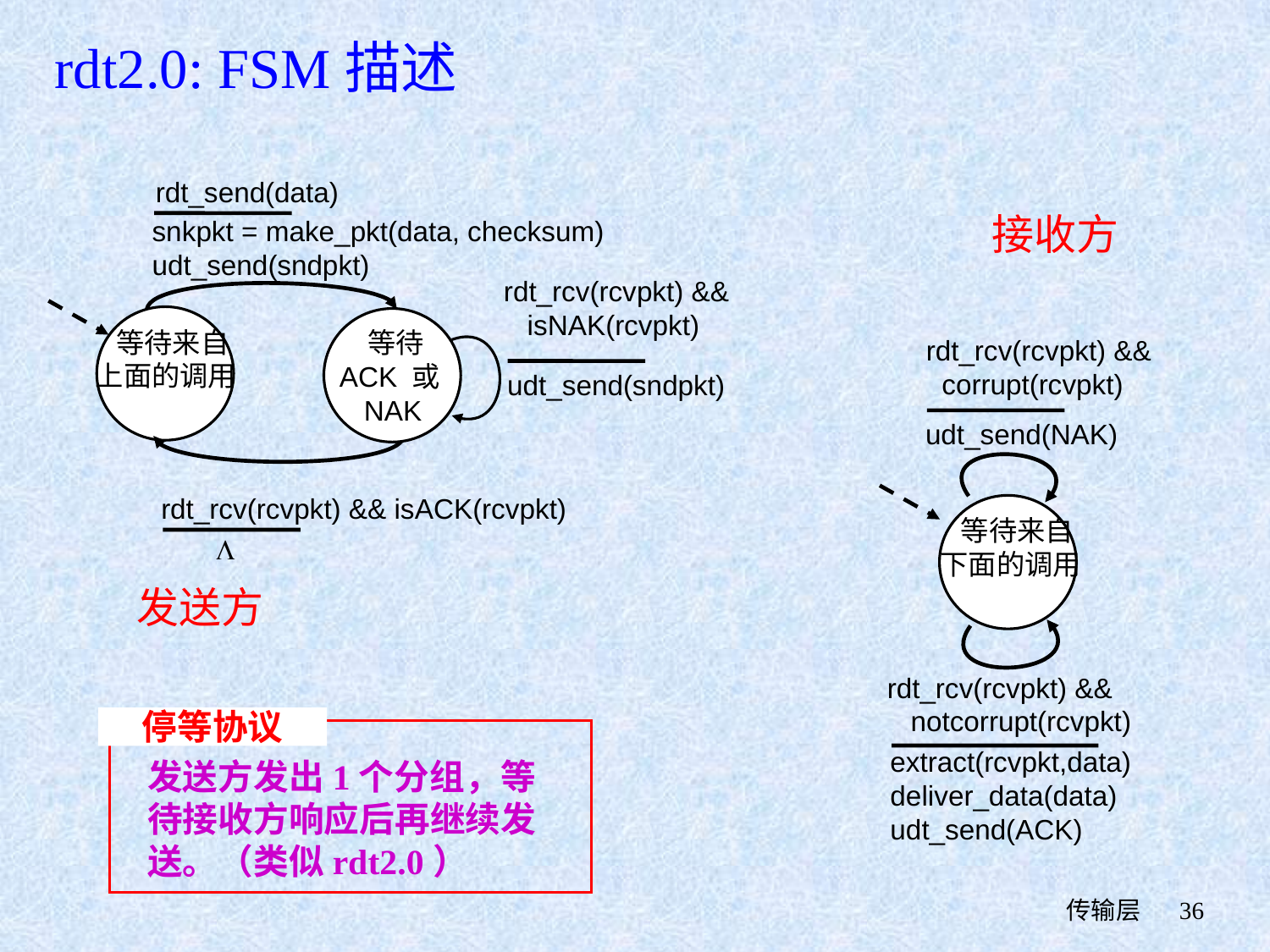

rdt2.0: FSM描述
rdt_send(data)
接收方
snkpkt = make_pkt(data, checksum)
udt_send(sndpkt)

rdt_rcv(rcvpkt) &&
   isNAK(rcvpkt)

 等待ACK 或NAK

 等待来自上面的调用
rdt_rcv(rcvpkt) &&
  corrupt(rcvpkt)
udt_send(NAK)

udt_send(sndpkt)

rdt_rcv(rcvpkt) && isACK(rcvpkt)

 等待来自下面的调用
Λ

发送方

rdt_rcv(rcvpkt) &&
   notcorrupt(rcvpkt)
停等协议

extract(rcvpkt,data)
deliver_data(data)
udt_send(ACK)

发送方发出1个分组，等待接收方响应后再继续发送。（类似rdt2.0）
 传输层
36